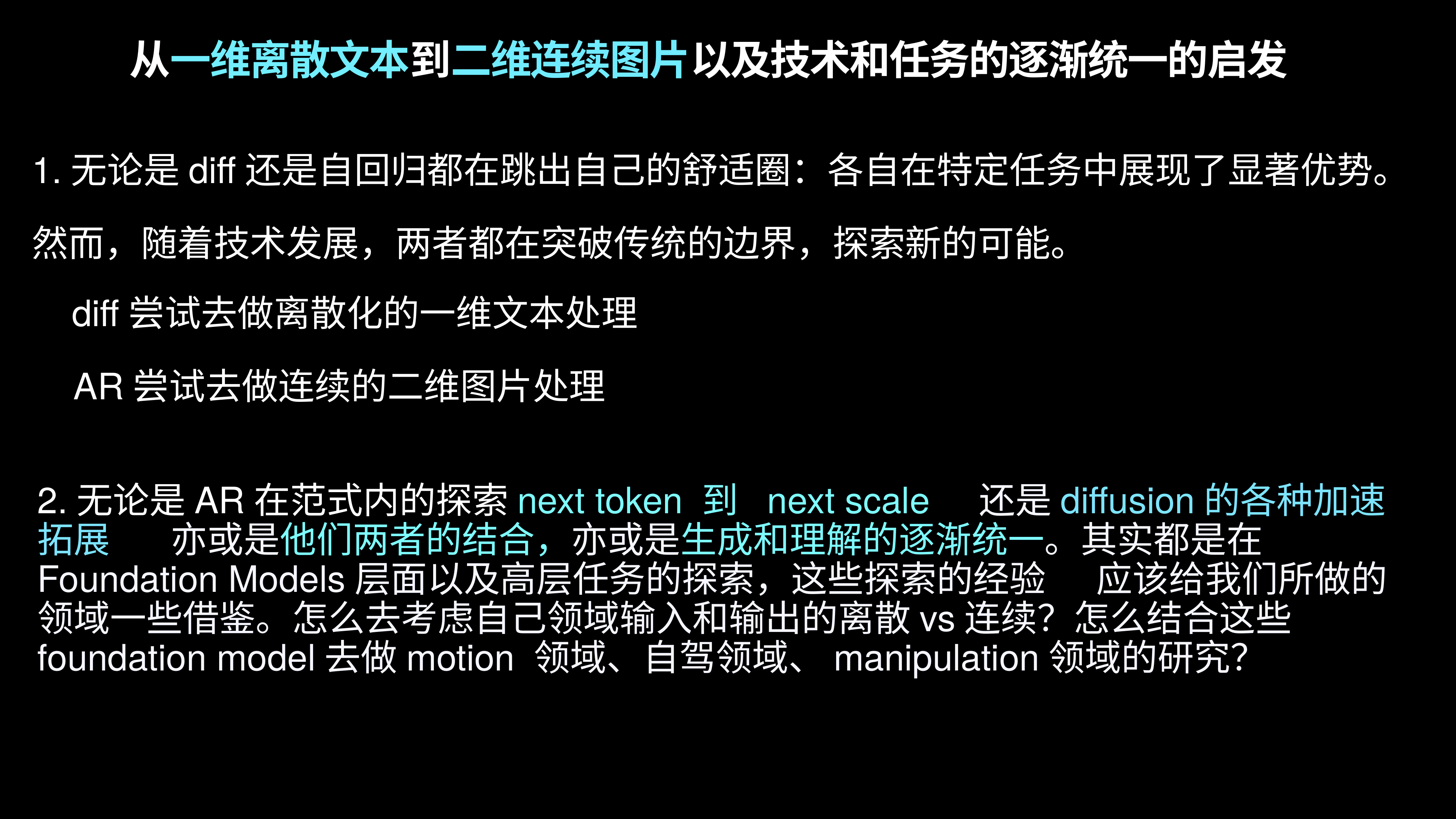

# 从一维离散文本到二维连续图片以及技术和任务的逐渐统一的启发
1.无论是diff还是自回归都在跳出自己的舒适圈：各自在特定任务中展现了显著优势。
然而，随着技术发展，两者都在突破传统的边界，探索新的可能。
diff尝试去做离散化的一维文本处理
AR尝试去做连续的二维图片处理
2.无论是AR在范式内的探索next token 到  next scale    还是diffusion的各种加速拓展      亦或是他们两者的结合，亦或是生成和理解的逐渐统一。其实都是在Foundation Models层面以及高层任务的探索，这些探索的经验     应该给我们所做的领域一些借鉴。怎么去考虑自己领域输入和输出的离散vs连续？怎么结合这些foundation model去做motion 领域、自驾领域、manipulation领域的研究？